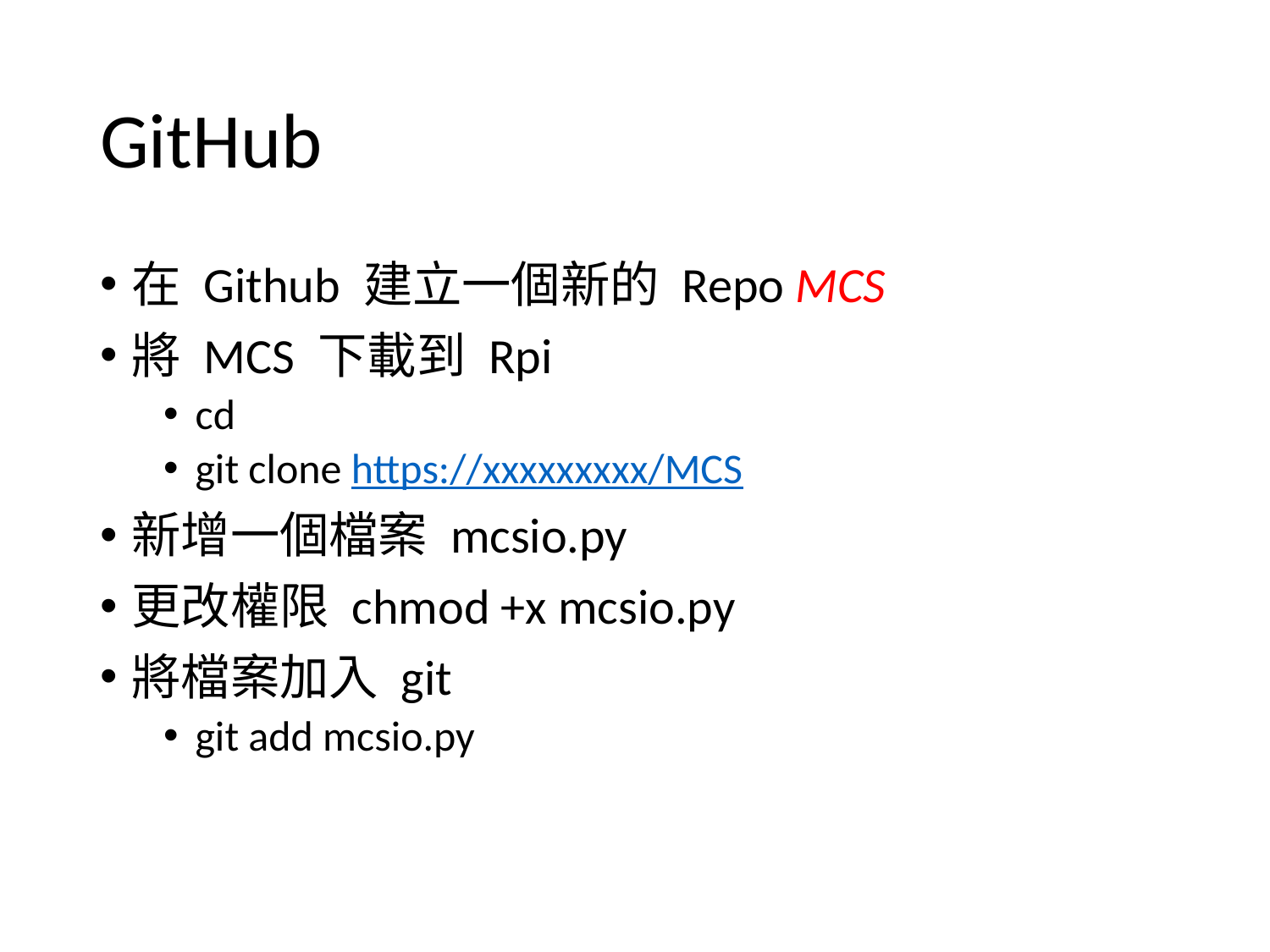

# GitHub
在 Github 建立一個新的 Repo MCS
將 MCS 下載到 Rpi
cd
git clone https://xxxxxxxxx/MCS
新增一個檔案 mcsio.py
更改權限 chmod +x mcsio.py
將檔案加入 git
git add mcsio.py